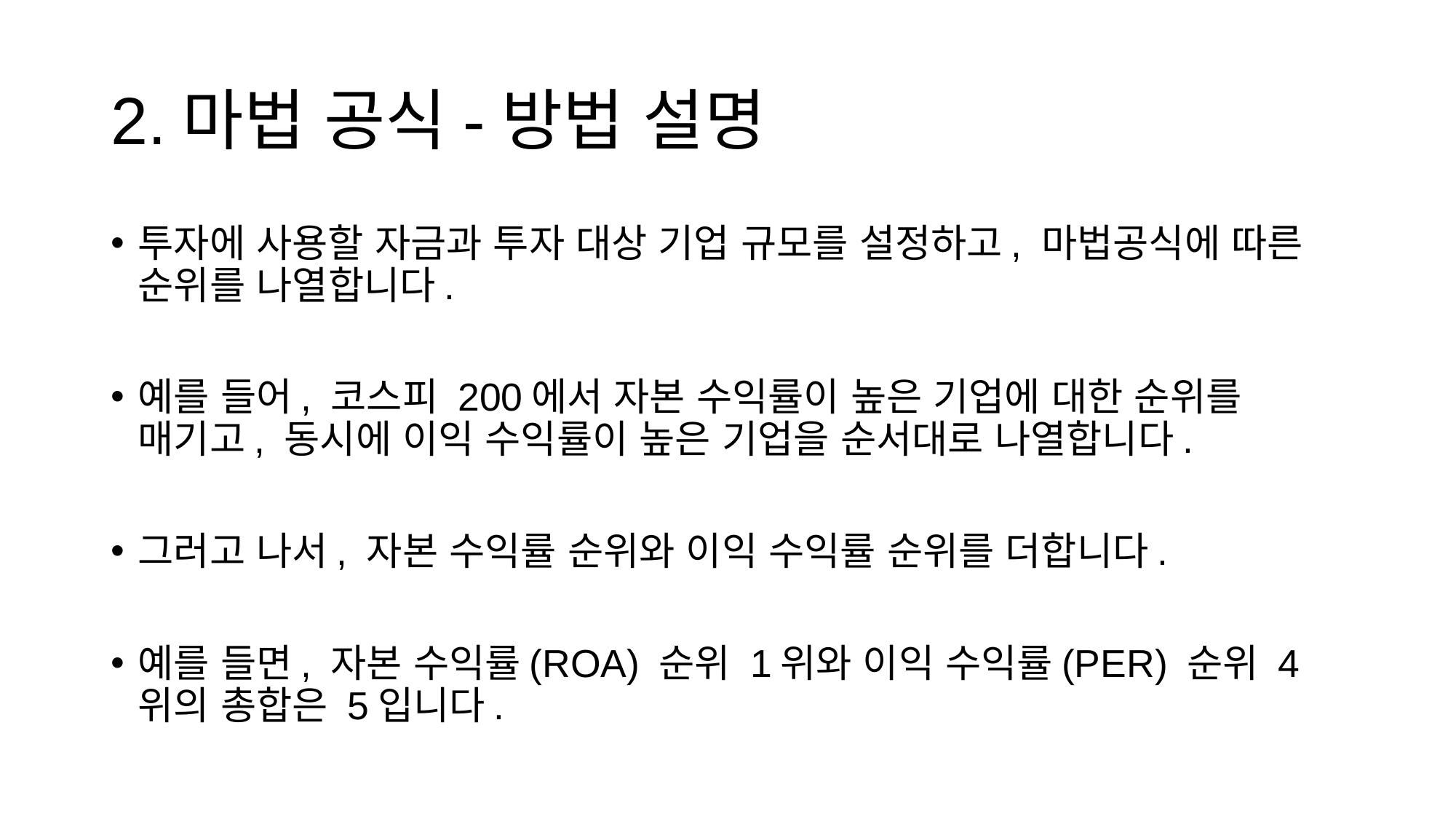

# 2.마법 공식-방법 설명
투자에 사용할 자금과 투자 대상 기업 규모를 설정하고, 마법공식에 따른 순위를 나열합니다.

예를 들어, 코스피 200에서 자본 수익률이 높은 기업에 대한 순위를 매기고, 동시에 이익 수익률이 높은 기업을 순서대로 나열합니다.

그러고 나서, 자본 수익률 순위와 이익 수익률 순위를 더합니다.

예를 들면, 자본 수익률(ROA) 순위 1위와 이익 수익률(PER) 순위 4위의 총합은 5입니다.